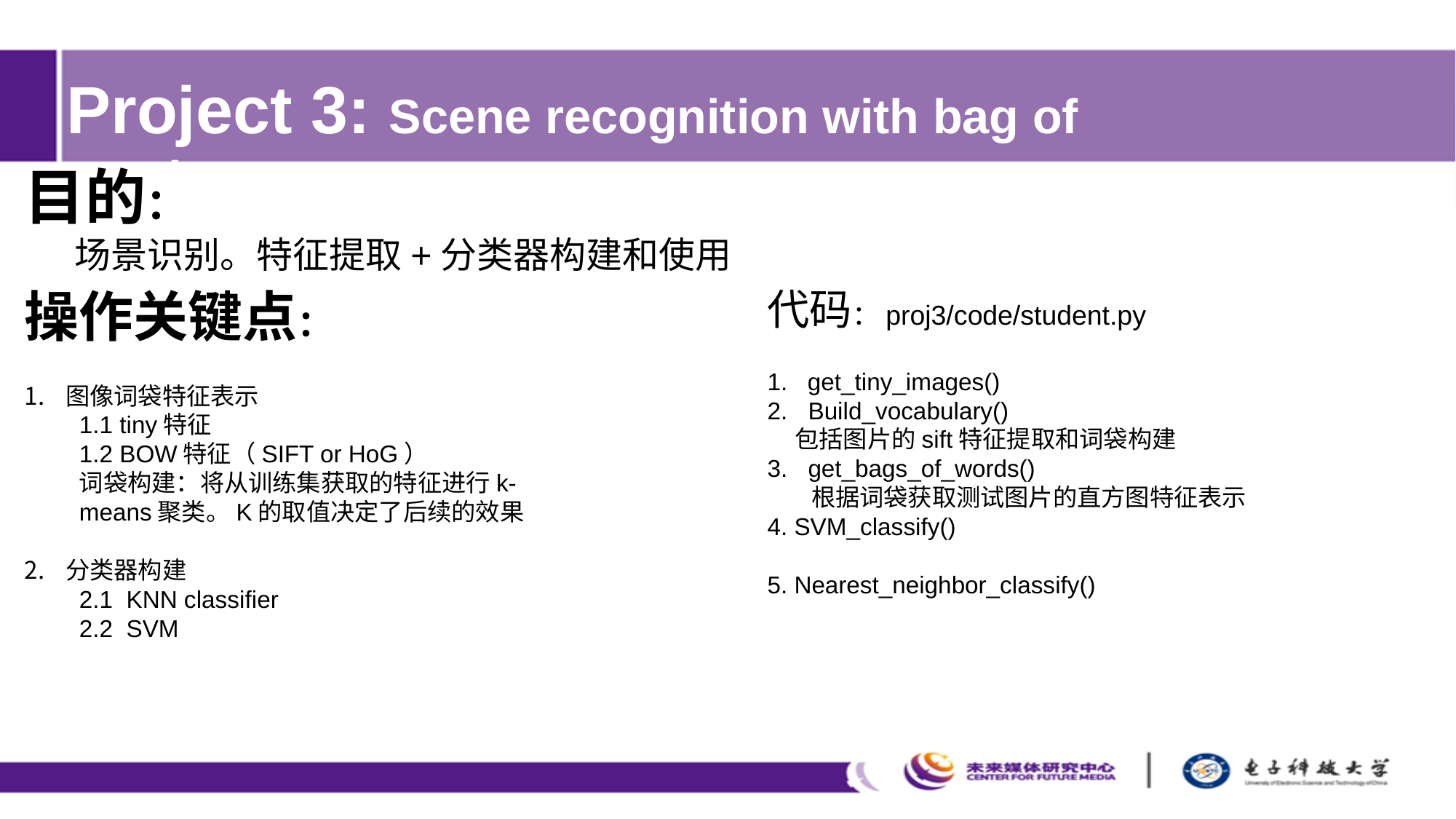

Project 3: Scene recognition with bag of words
目的：
       场景识别。特征提取+分类器构建和使用
操作关键点：

图像词袋特征表示
1.1 tiny特征
1.2 BOW特征（SIFT or HoG）
词袋构建：将从训练集获取的特征进行k-means聚类。K的取值决定了后续的效果

分类器构建
2.1  KNN classifier
2.2  SVM

代码：proj3/code/student.py

1.   get_tiny_images()
Build_vocabulary()
    包括图片的sift特征提取和词袋构建
get_bags_of_words()
       根据词袋获取测试图片的直方图特征表示
4. SVM_classify()

5. Nearest_neighbor_classify()